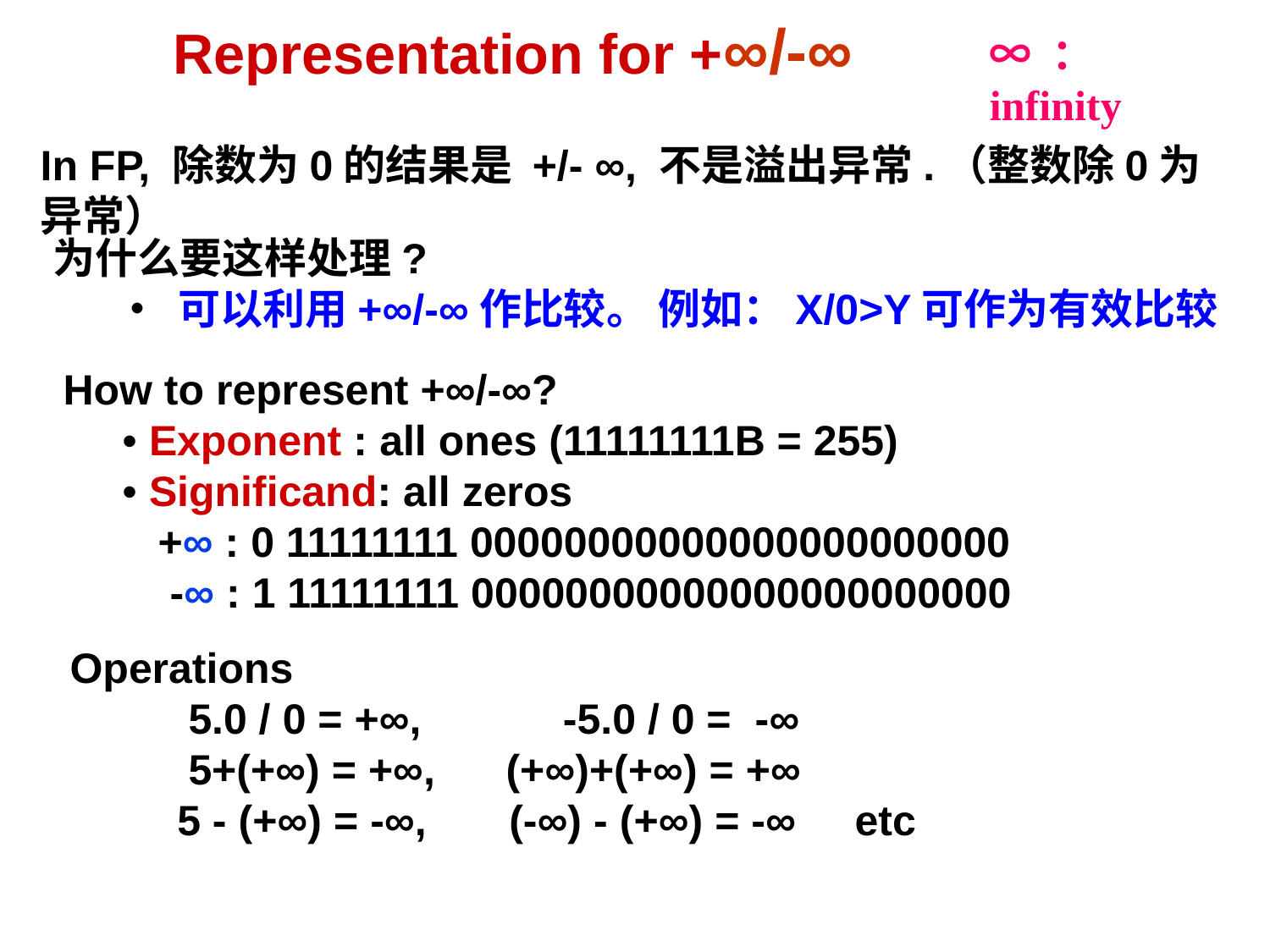

# Representation for +∞/-∞
∞ ：infinity
In FP, 除数为0的结果是 +/- ∞, 不是溢出异常.（整数除0为异常）
为什么要这样处理?
• 可以利用+∞/-∞作比较。 例如：X/0>Y可作为有效比较
How to represent +∞/-∞?
     • Exponent : all ones (11111111B = 255)
     • Significand: all zeros
        +∞ : 0 11111111 00000000000000000000000
         -∞ : 1 11111111 00000000000000000000000
Operations
          5.0 / 0 = +∞,            -5.0 / 0 =  -∞
          5+(+∞) = +∞,      (+∞)+(+∞) = +∞
        5 - (+∞) = -∞,       (-∞) - (+∞) = -∞     etc